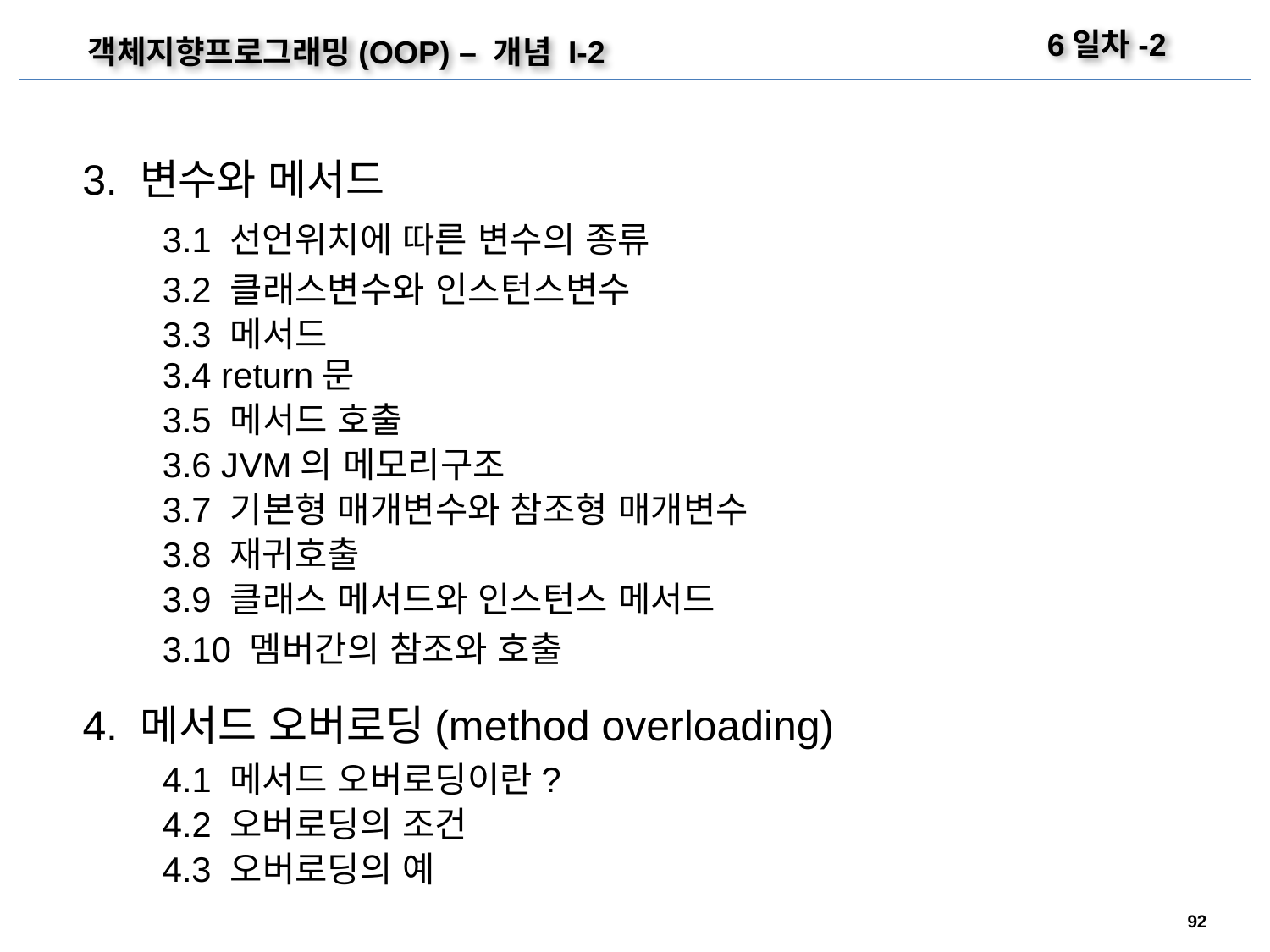

6일차-2
객체지향프로그래밍(OOP) – 개념 I-2
3. 변수와 메서드
3.1 선언위치에 따른 변수의 종류
3.2 클래스변수와 인스턴스변수
3.3 메서드
3.4 return문
3.5 메서드 호출
3.6 JVM의 메모리구조
3.7 기본형 매개변수와 참조형 매개변수
3.8 재귀호출
3.9 클래스 메서드와 인스턴스 메서드
3.10 멤버간의 참조와 호출
4. 메서드 오버로딩(method overloading)
4.1 메서드 오버로딩이란?
4.2 오버로딩의 조건
4.3 오버로딩의 예